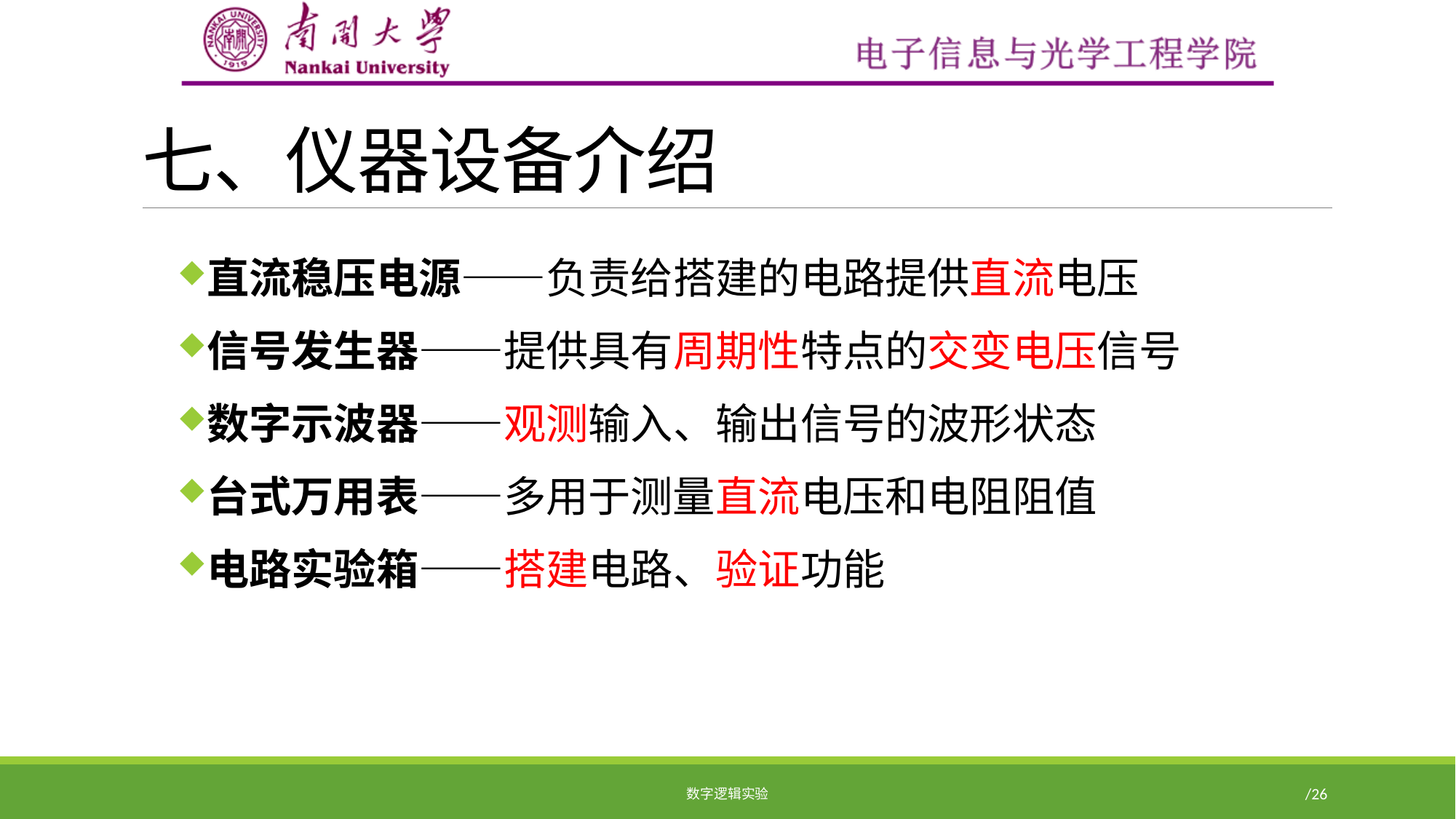

# 七、仪器设备介绍
直流稳压电源——负责给搭建的电路提供直流电压
信号发生器——提供具有周期性特点的交变电压信号
数字示波器——观测输入、输出信号的波形状态
台式万用表——多用于测量直流电压和电阻阻值
电路实验箱——搭建电路、验证功能
数字逻辑实验
9